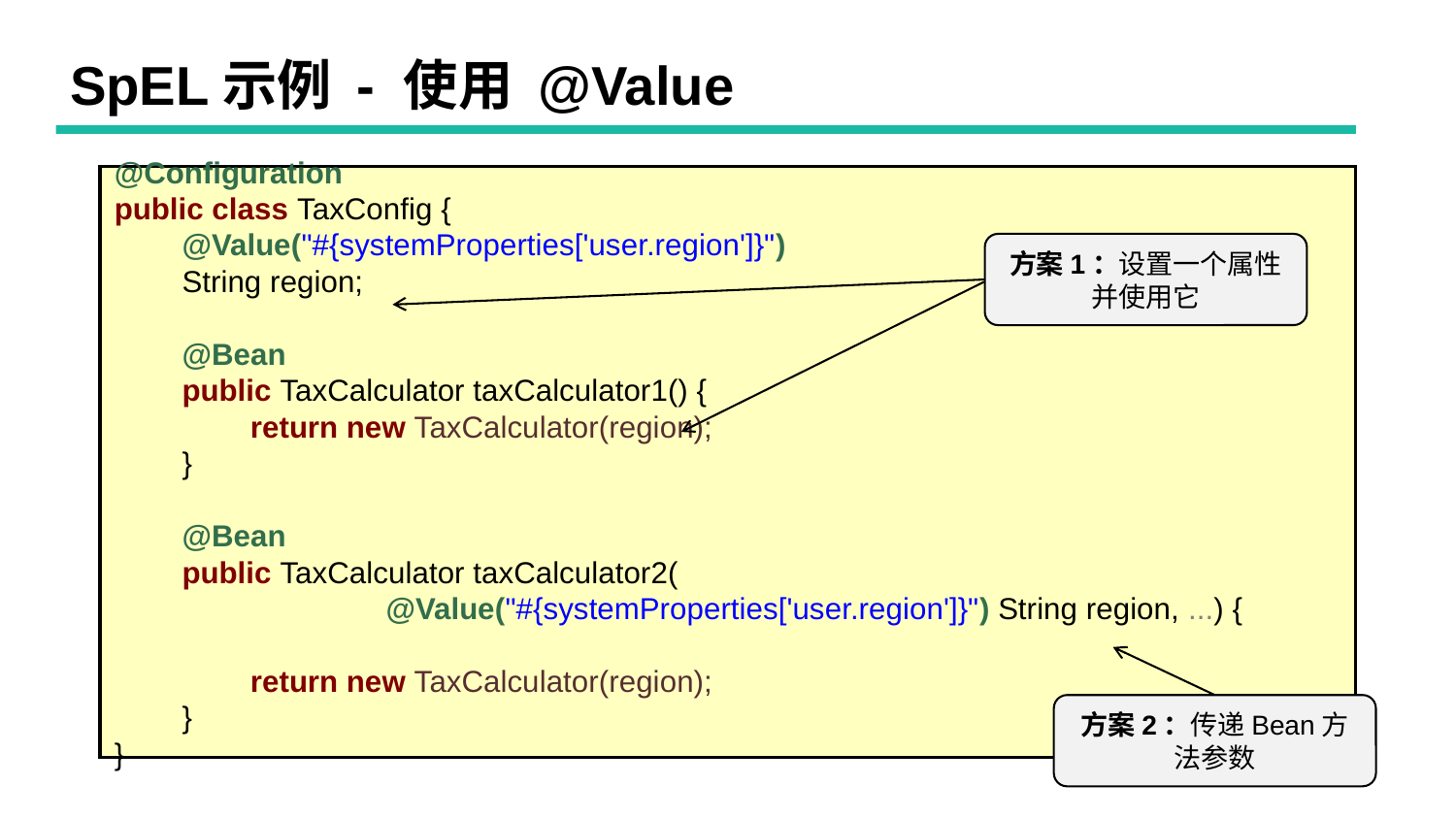

# SpEL示例 - 使用 @Value
@Configuration
public class TaxConfig {
        @Value("#{systemProperties['user.region']}")
        String region;

        @Bean
        public TaxCalculator taxCalculator1() {
                return new TaxCalculator(region);
        }

        @Bean
        public TaxCalculator taxCalculator2(
                                @Value("#{systemProperties['user.region']}") String region, ...) {
                return new TaxCalculator(region);
        }
}
方案1：设置一个属性
并使用它
方案2：传递Bean方法参数